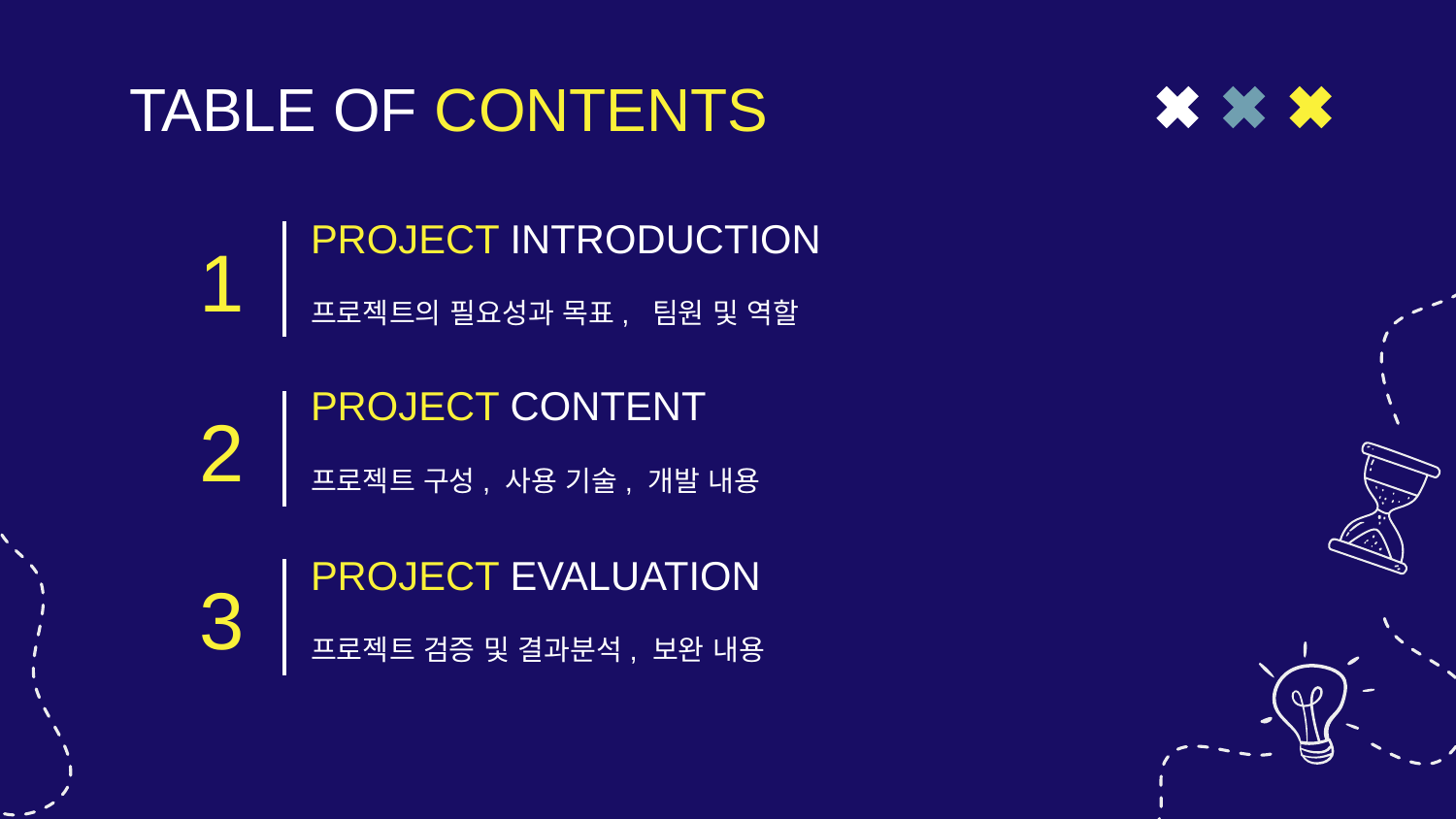

TABLE OF CONTENTS

# PROJECT INTRODUCTION
1
프로젝트의 필요성과 목표,  팀원 및 역할
PROJECT CONTENT
2
프로젝트 구성, 사용 기술, 개발 내용
PROJECT EVALUATION
3
프로젝트 검증 및 결과분석, 보완 내용